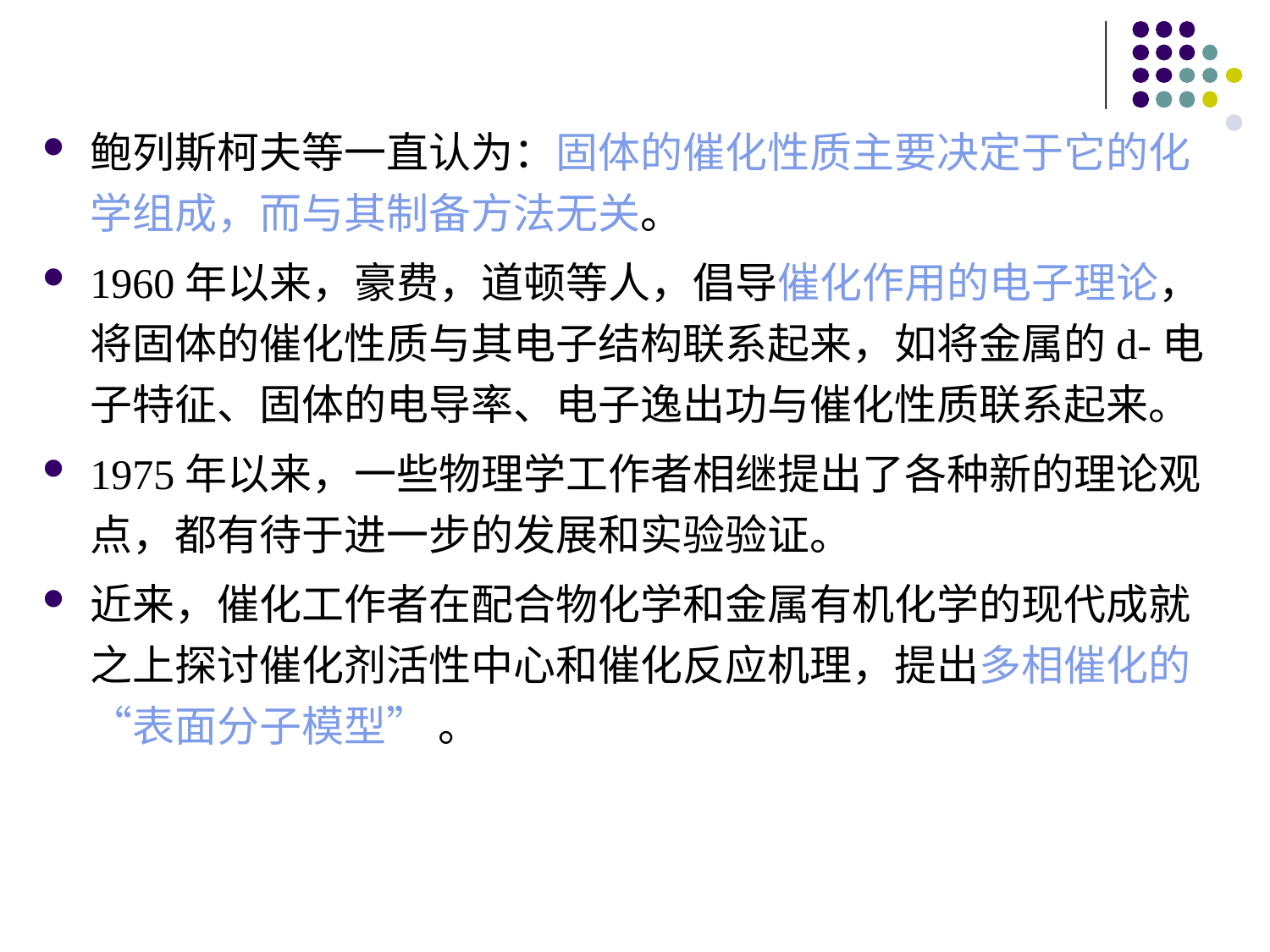

鲍列斯柯夫等一直认为：固体的催化性质主要决定于它的化学组成，而与其制备方法无关。
1960年以来，豪费，道顿等人，倡导催化作用的电子理论，将固体的催化性质与其电子结构联系起来，如将金属的d-电子特征、固体的电导率、电子逸出功与催化性质联系起来。
1975年以来，一些物理学工作者相继提出了各种新的理论观点，都有待于进一步的发展和实验验证。
近来，催化工作者在配合物化学和金属有机化学的现代成就之上探讨催化剂活性中心和催化反应机理，提出多相催化的“表面分子模型” 。